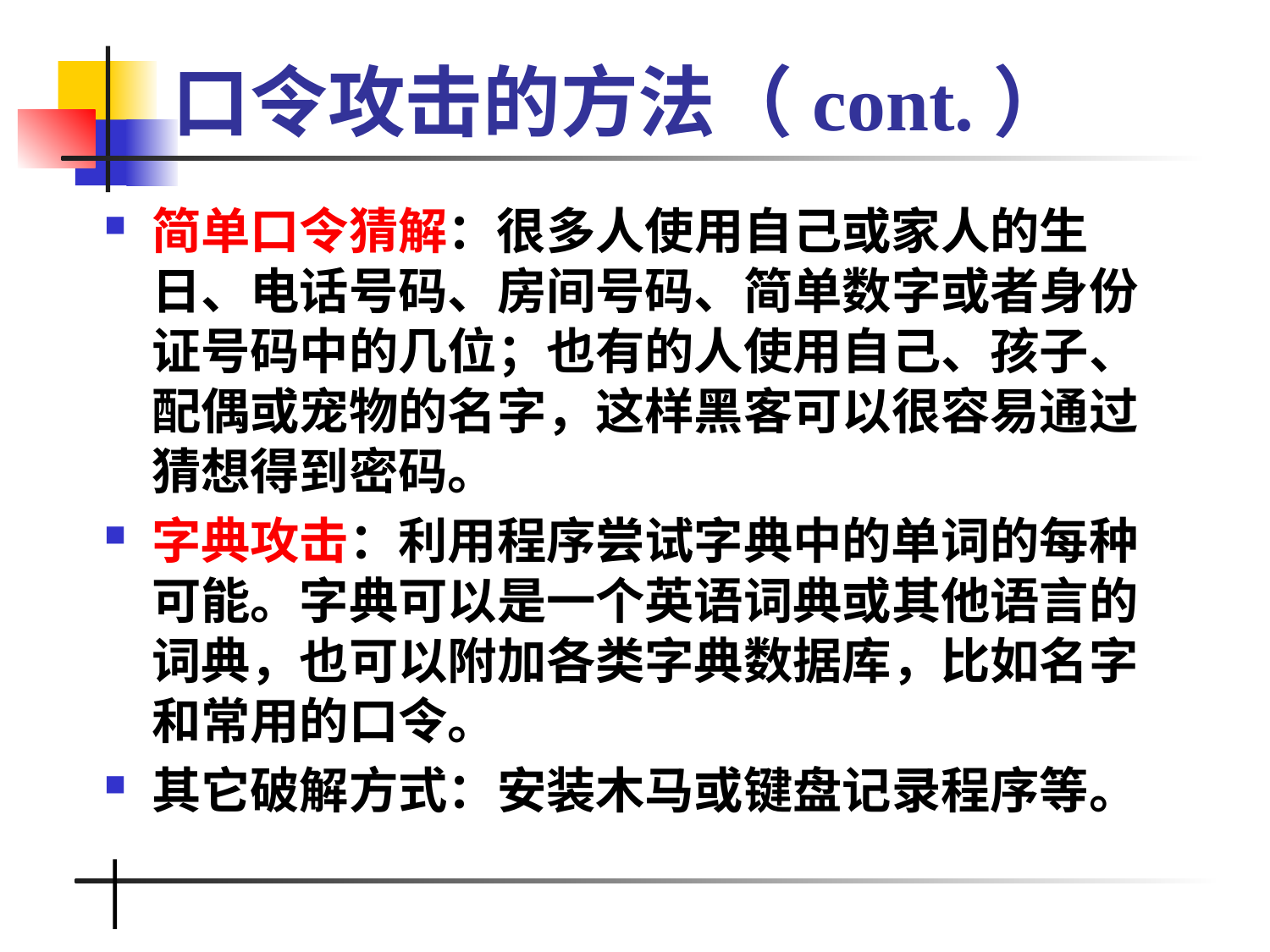

# 口令攻击的方法（cont.）
简单口令猜解：很多人使用自己或家人的生日、电话号码、房间号码、简单数字或者身份证号码中的几位；也有的人使用自己、孩子、配偶或宠物的名字，这样黑客可以很容易通过猜想得到密码。
字典攻击：利用程序尝试字典中的单词的每种可能。字典可以是一个英语词典或其他语言的词典，也可以附加各类字典数据库，比如名字和常用的口令。
其它破解方式：安装木马或键盘记录程序等。